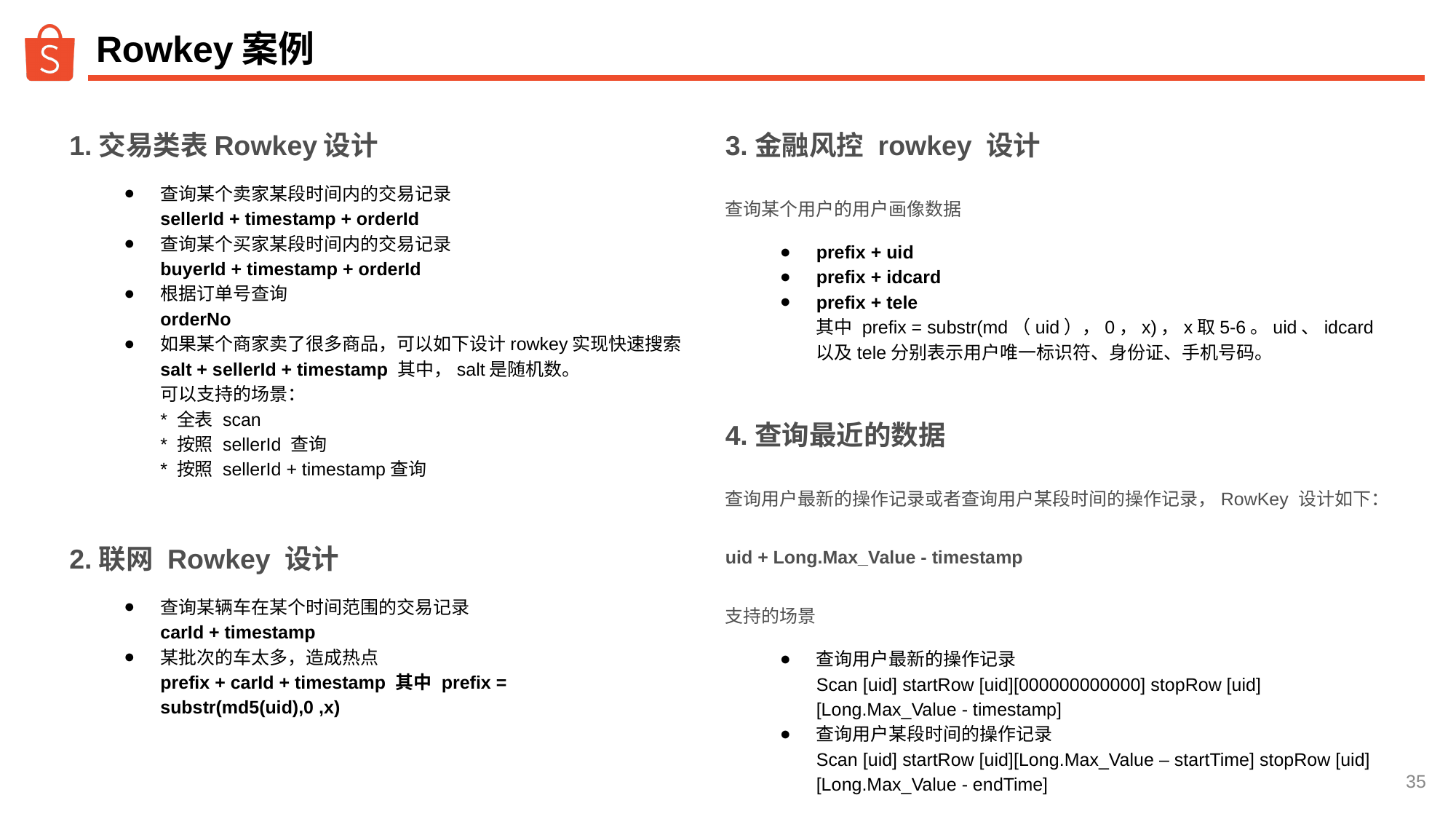

# Rowkey案例
1.交易类表Rowkey设计
查询某个卖家某段时间内的交易记录
sellerId + timestamp + orderId
查询某个买家某段时间内的交易记录
buyerId + timestamp + orderId
根据订单号查询
orderNo
如果某个商家卖了很多商品，可以如下设计rowkey实现快速搜索
salt + sellerId + timestamp 其中，salt是随机数。
可以支持的场景：
* 全表 scan
* 按照 sellerId 查询
* 按照 sellerId + timestamp查询
3.金融风控 rowkey 设计
查询某个用户的用户画像数据
prefix + uid
prefix + idcard
prefix + tele
其中 prefix = substr(md（uid），0，x)，x取5-6。uid、idcard以及tele分别表示用户唯一标识符、身份证、手机号码。
4.查询最近的数据
查询用户最新的操作记录或者查询用户某段时间的操作记录，RowKey 设计如下：
uid + Long.Max_Value - timestamp
支持的场景
查询用户最新的操作记录
Scan [uid] startRow [uid][000000000000] stopRow [uid][Long.Max_Value - timestamp]
查询用户某段时间的操作记录
Scan [uid] startRow [uid][Long.Max_Value – startTime] stopRow [uid][Long.Max_Value - endTime]
2.联网 Rowkey 设计
查询某辆车在某个时间范围的交易记录
carId + timestamp
某批次的车太多，造成热点
prefix + carId + timestamp 其中 prefix = substr(md5(uid),0 ,x)
35